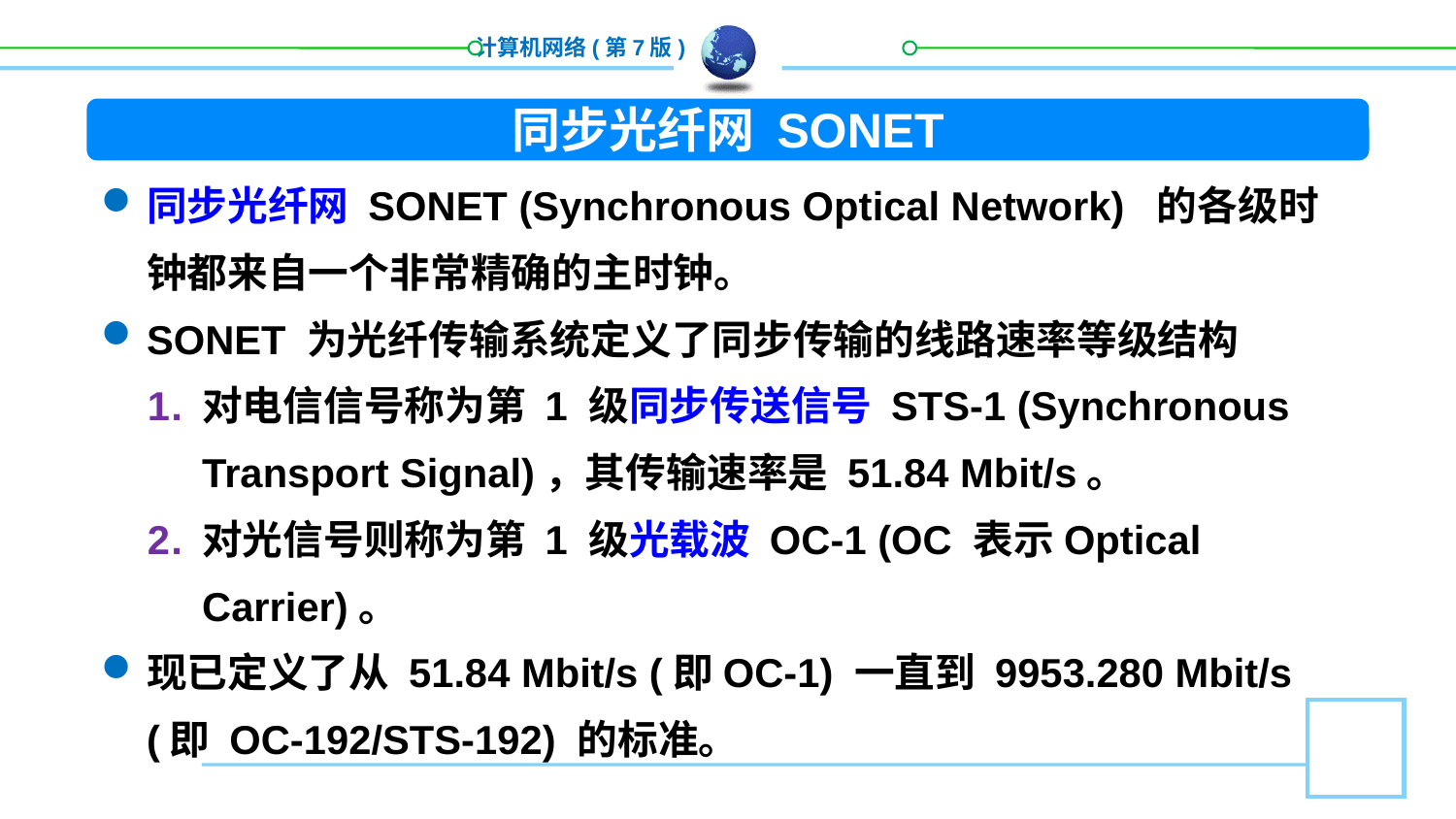

同步光纤网 SONET

同步光纤网 SONET (Synchronous Optical Network)  的各级时钟都来自一个非常精确的主时钟。
SONET 为光纤传输系统定义了同步传输的线路速率等级结构
对电信信号称为第 1 级同步传送信号 STS-1 (Synchronous Transport Signal)，其传输速率是 51.84 Mbit/s。
对光信号则称为第 1 级光载波 OC-1 (OC 表示Optical Carrier)。
现已定义了从 51.84 Mbit/s (即OC-1) 一直到 9953.280 Mbit/s (即 OC-192/STS-192) 的标准。